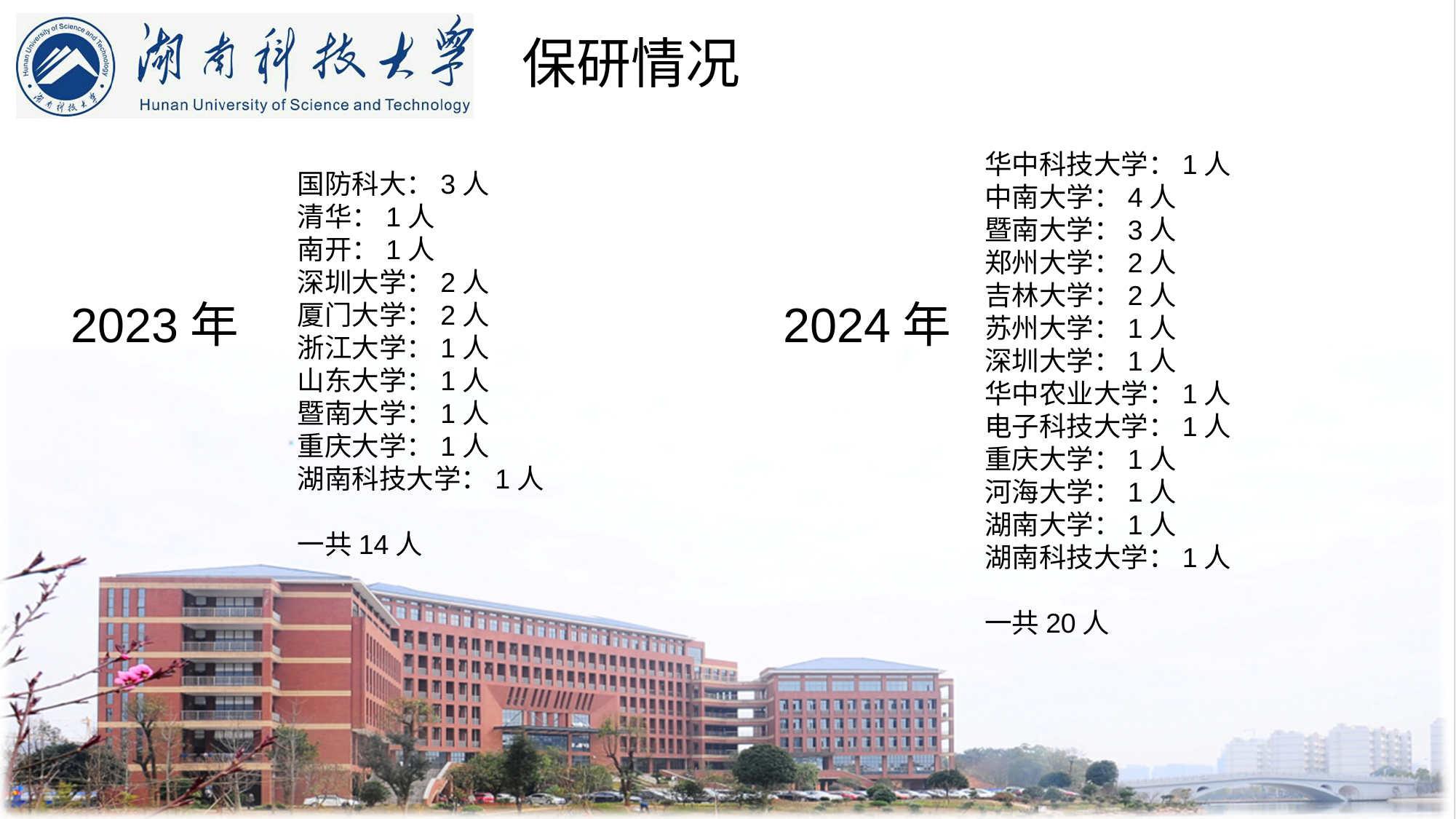

保研情况
华中科技大学：1人
中南大学：4人
暨南大学：3人
郑州大学：2人
吉林大学：2人
苏州大学：1人
深圳大学：1人
华中农业大学：1人
电子科技大学：1人
重庆大学：1人
河海大学：1人
湖南大学：1人
湖南科技大学：1人

一共20人
国防科大：3人
清华：1人
南开：1人
深圳大学：2人
厦门大学：2人
浙江大学：1人
山东大学：1人
暨南大学：1人
重庆大学：1人
湖南科技大学：1人

一共14人
2023年
2024年